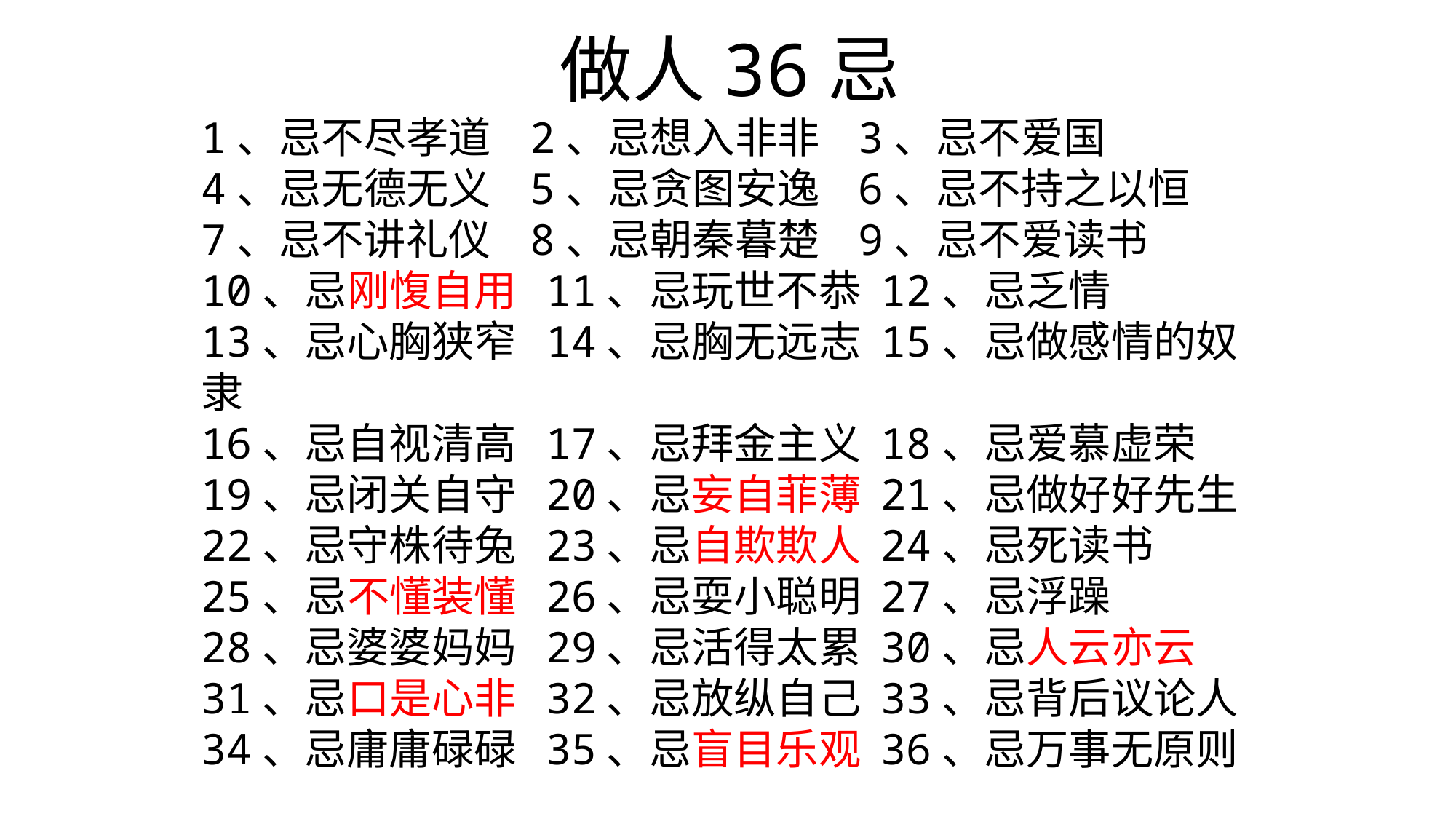

做人36忌
1、忌不尽孝道   2、忌想入非非   3、忌不爱国
4、忌无德无义   5、忌贪图安逸   6、忌不持之以恒
7、忌不讲礼仪   8、忌朝秦暮楚   9、忌不爱读书
10、忌刚愎自用  11、忌玩世不恭 12、忌乏情
13、忌心胸狭窄  14、忌胸无远志 15、忌做感情的奴隶
16、忌自视清高  17、忌拜金主义 18、忌爱慕虚荣
19、忌闭关自守  20、忌妄自菲薄 21、忌做好好先生
22、忌守株待兔  23、忌自欺欺人 24、忌死读书
25、忌不懂装懂  26、忌耍小聪明 27、忌浮躁
28、忌婆婆妈妈  29、忌活得太累 30、忌人云亦云
31、忌口是心非  32、忌放纵自己 33、忌背后议论人
34、忌庸庸碌碌  35、忌盲目乐观 36、忌万事无原则